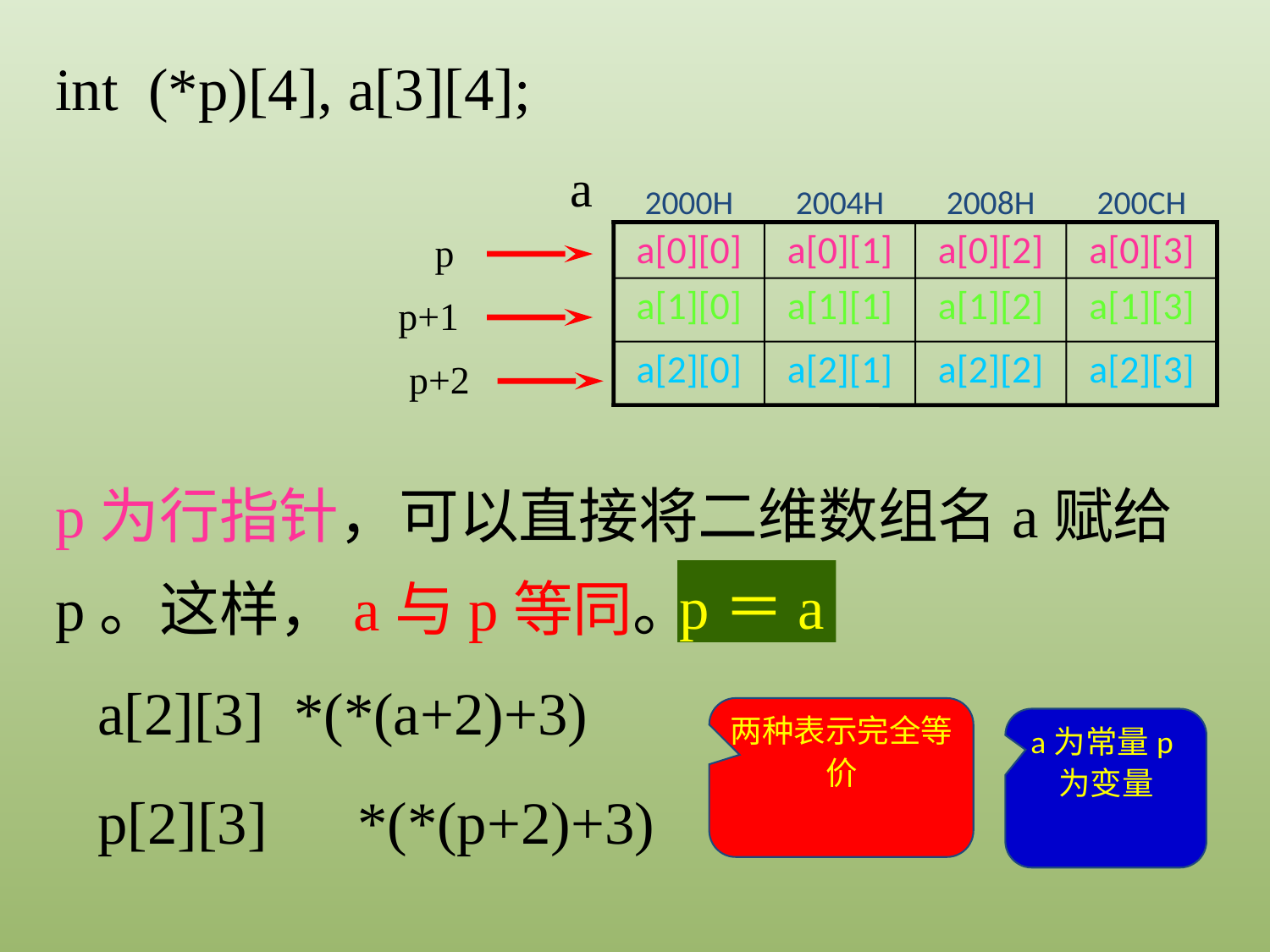

int  (*p)[4], a[3][4];
a
2000H

2004H

2008H

200CH

a[0][0]

a[0][1]

a[0][2]

a[0][3]

a[1][0]

a[1][1]
a[1][2]
a[1][3]
a[2][0]

a[2][1]
a[2][2]
a[2][3]

p

p+1

p+2

p为行指针，可以直接将二维数组名a赋给p。这样，a与p等同。
p＝a
a[2][3]  *(*(a+2)+3)
p[2][3]      *(*(p+2)+3)
两种表示完全等价
a为常量p为变量
469